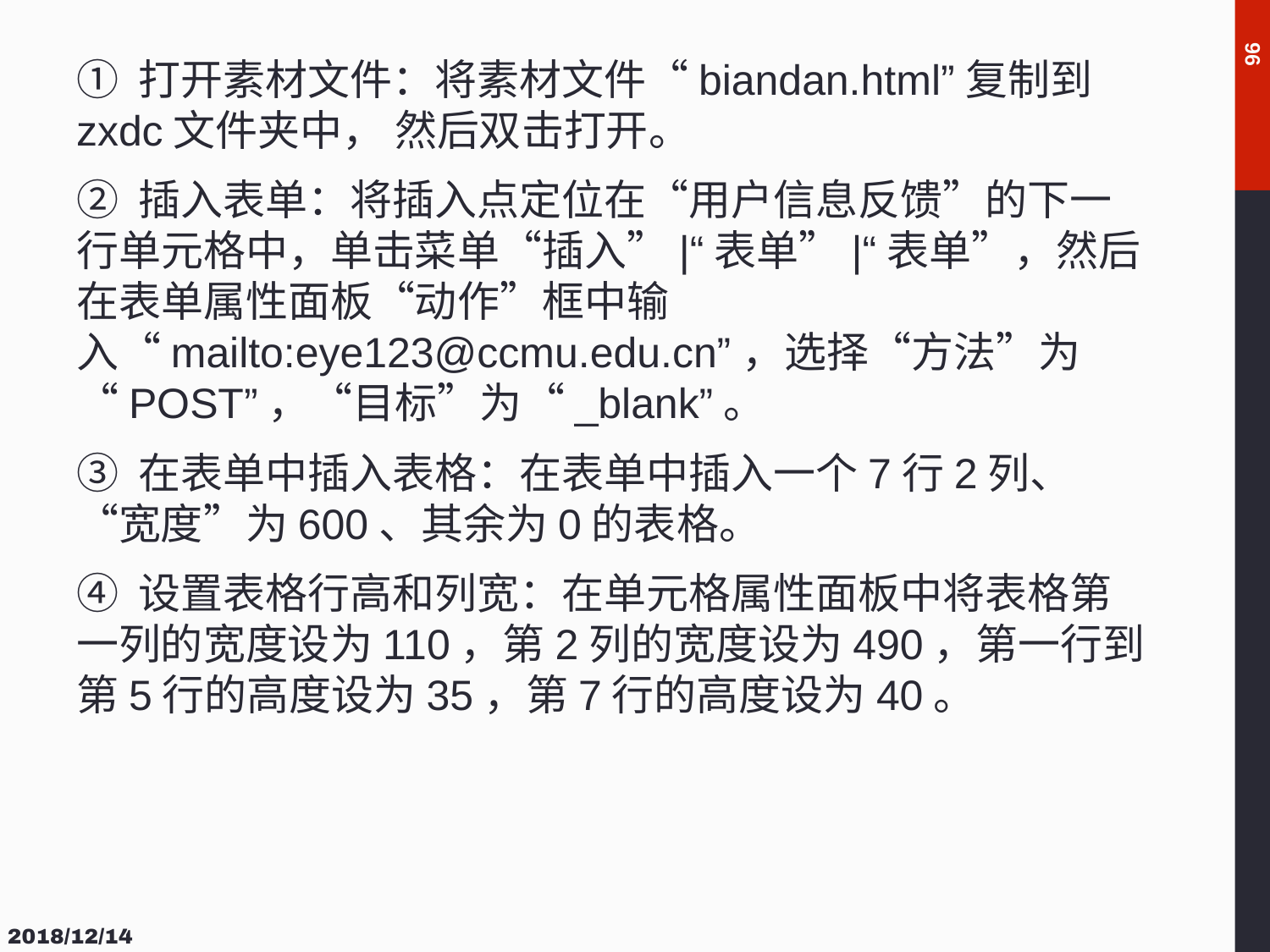

96
① 打开素材文件：将素材文件“biandan.html”复制到zxdc文件夹中， 然后双击打开。
② 插入表单：将插入点定位在“用户信息反馈”的下一行单元格中，单击菜单“插入”|“表单”|“表单”，然后在表单属性面板“动作”框中输入“mailto:eye123@ccmu.edu.cn”，选择“方法”为“POST”，“目标”为“_blank”。
③ 在表单中插入表格：在表单中插入一个7行2列、“宽度”为600、其余为0的表格。
④ 设置表格行高和列宽：在单元格属性面板中将表格第一列的宽度设为110，第2列的宽度设为490，第一行到第5行的高度设为35，第7行的高度设为40。

2018/12/14